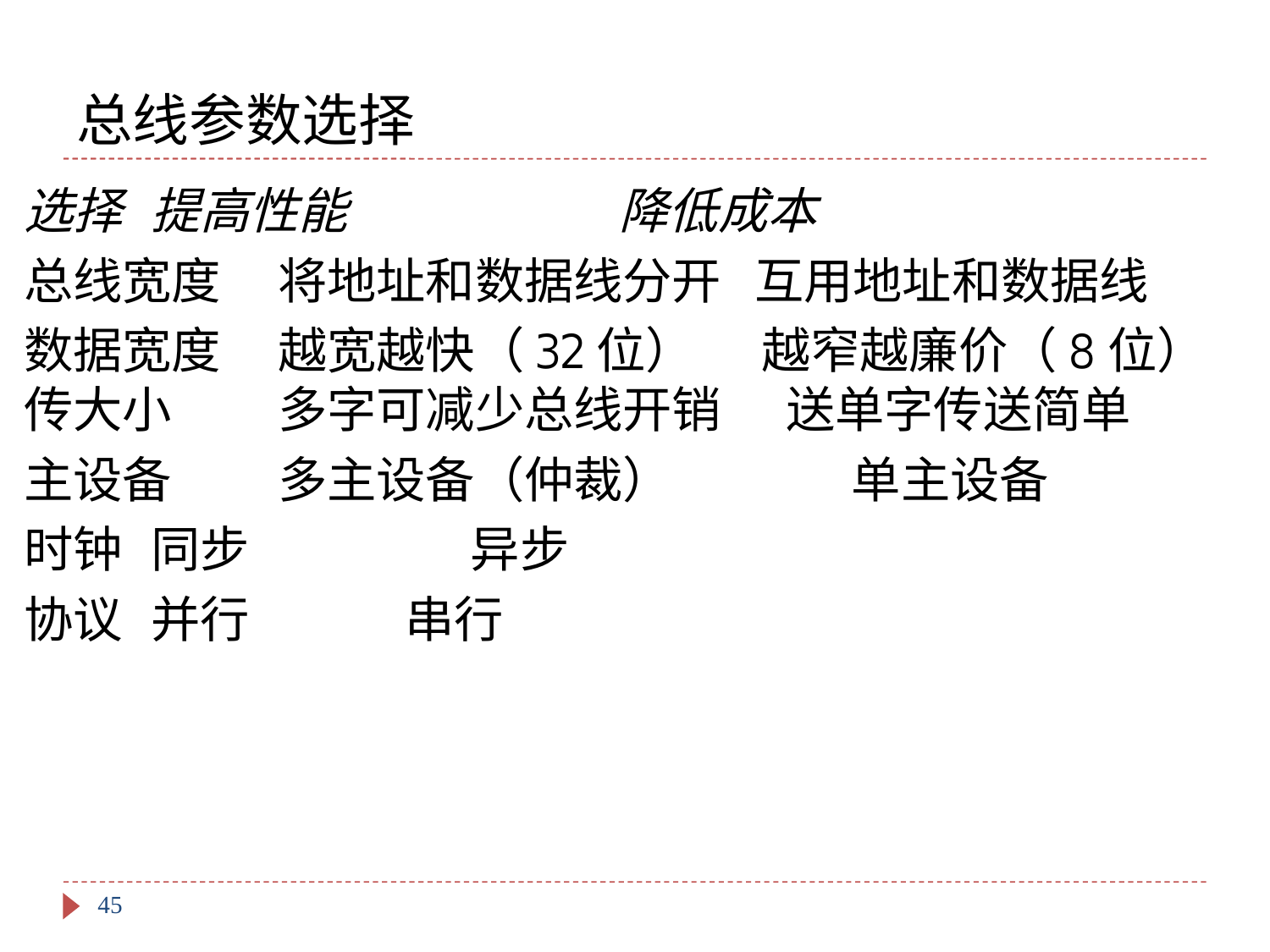

# 总线参数选择
选择	提高性能		        降低成本
总线宽度	将地址和数据线分开   互用地址和数据线
数据宽度	越宽越快（32位）      越窄越廉价（8位）传大小	多字可减少总线开销  	送单字传送简单
主设备	多主设备（仲裁）	      单主设备
时钟	同步	 	      异步
协议	并行	       	串行
45